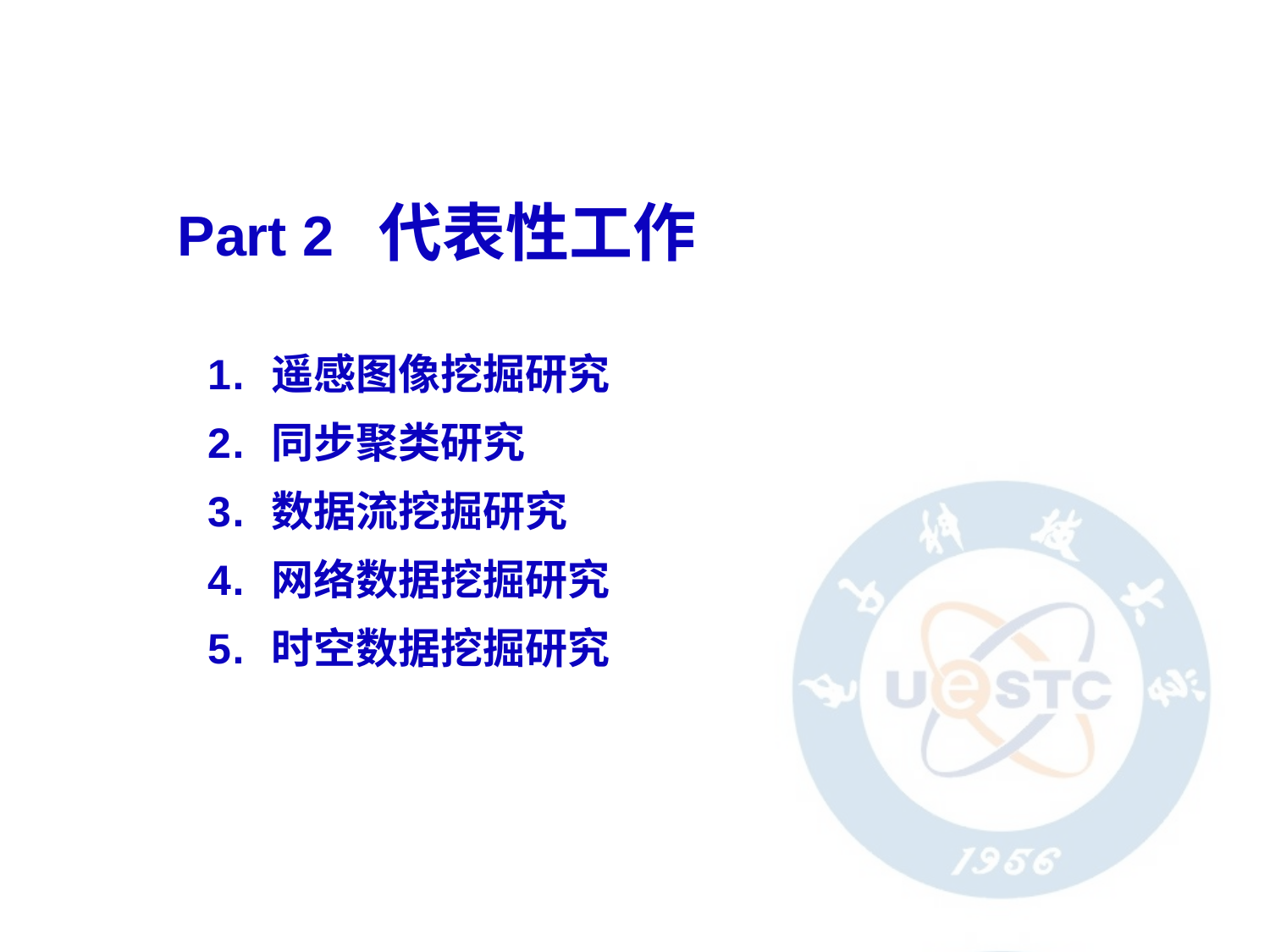

Part 2  代表性工作
遥感图像挖掘研究
同步聚类研究
数据流挖掘研究
网络数据挖掘研究
时空数据挖掘研究